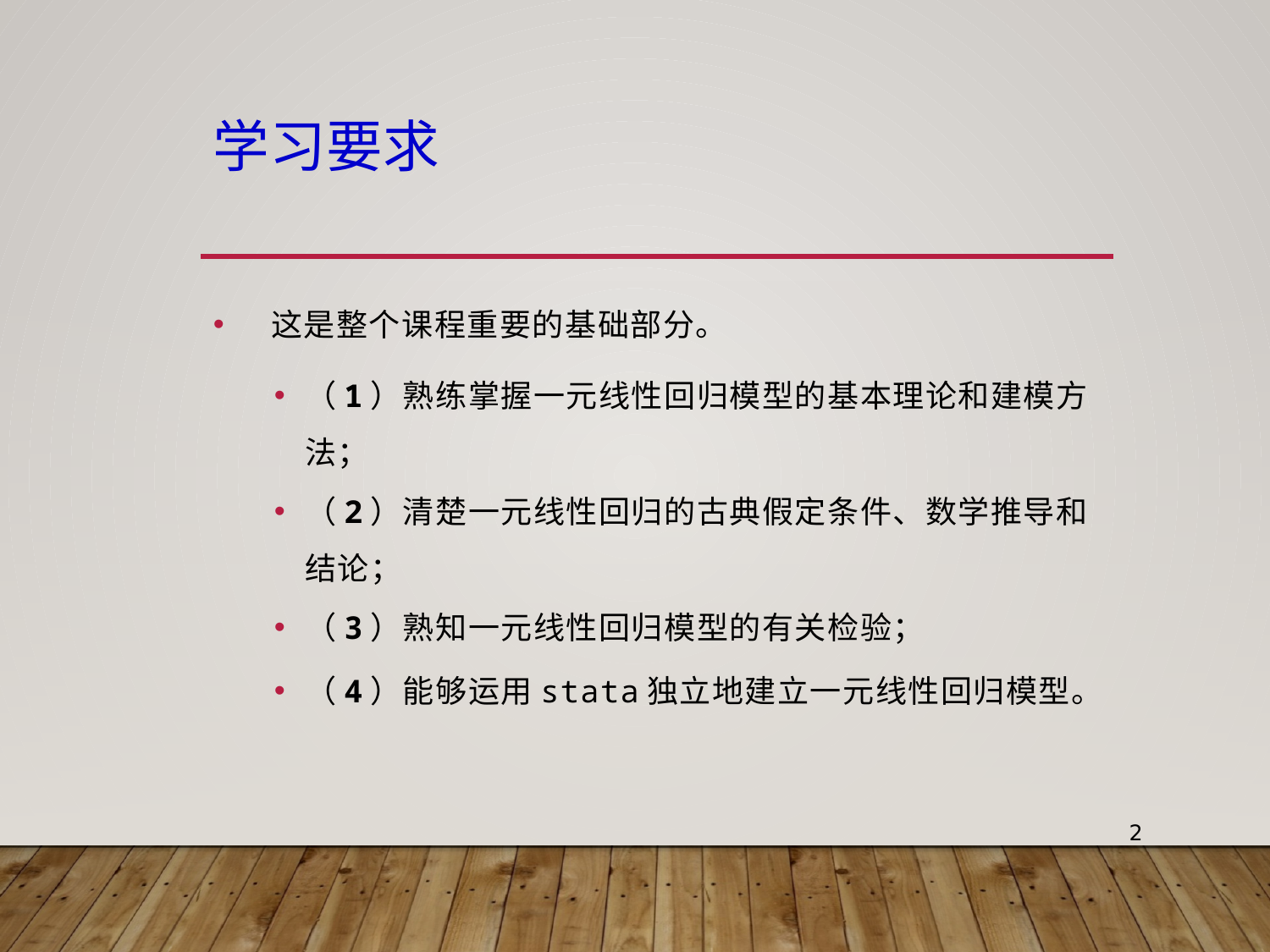

# 学习要求
 这是整个课程重要的基础部分。
（1）熟练掌握一元线性回归模型的基本理论和建模方法；
（2）清楚一元线性回归的古典假定条件、数学推导和结论；
（3）熟知一元线性回归模型的有关检验；
（4）能够运用stata独立地建立一元线性回归模型。

2